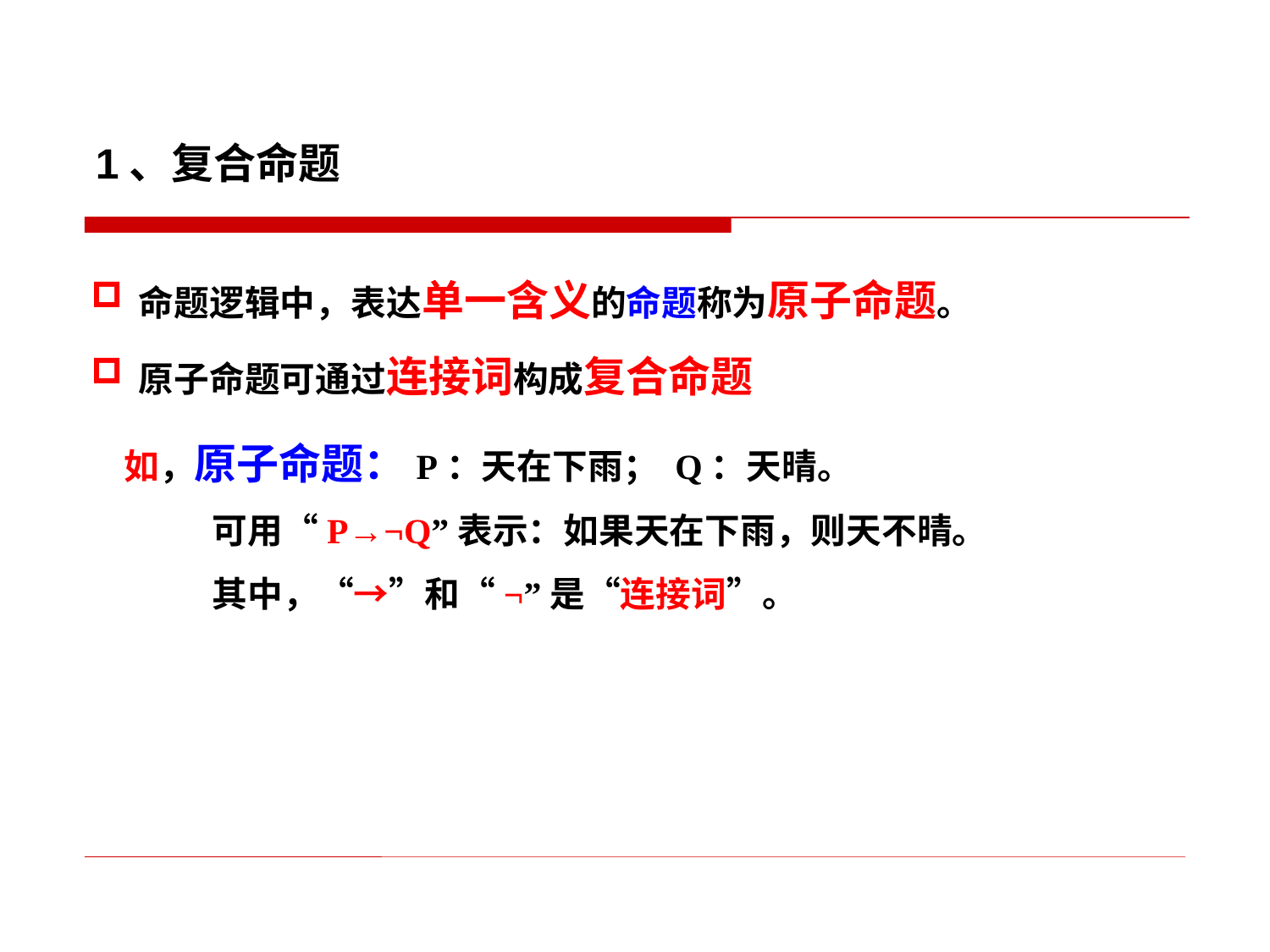

1、复合命题
命题逻辑中，表达单一含义的命题称为原子命题。
原子命题可通过连接词构成复合命题
   如，原子命题：P：天在下雨； Q：天晴。
              可用“P→¬Q”表示：如果天在下雨，则天不晴。
              其中，“→”和“¬”是“连接词”。